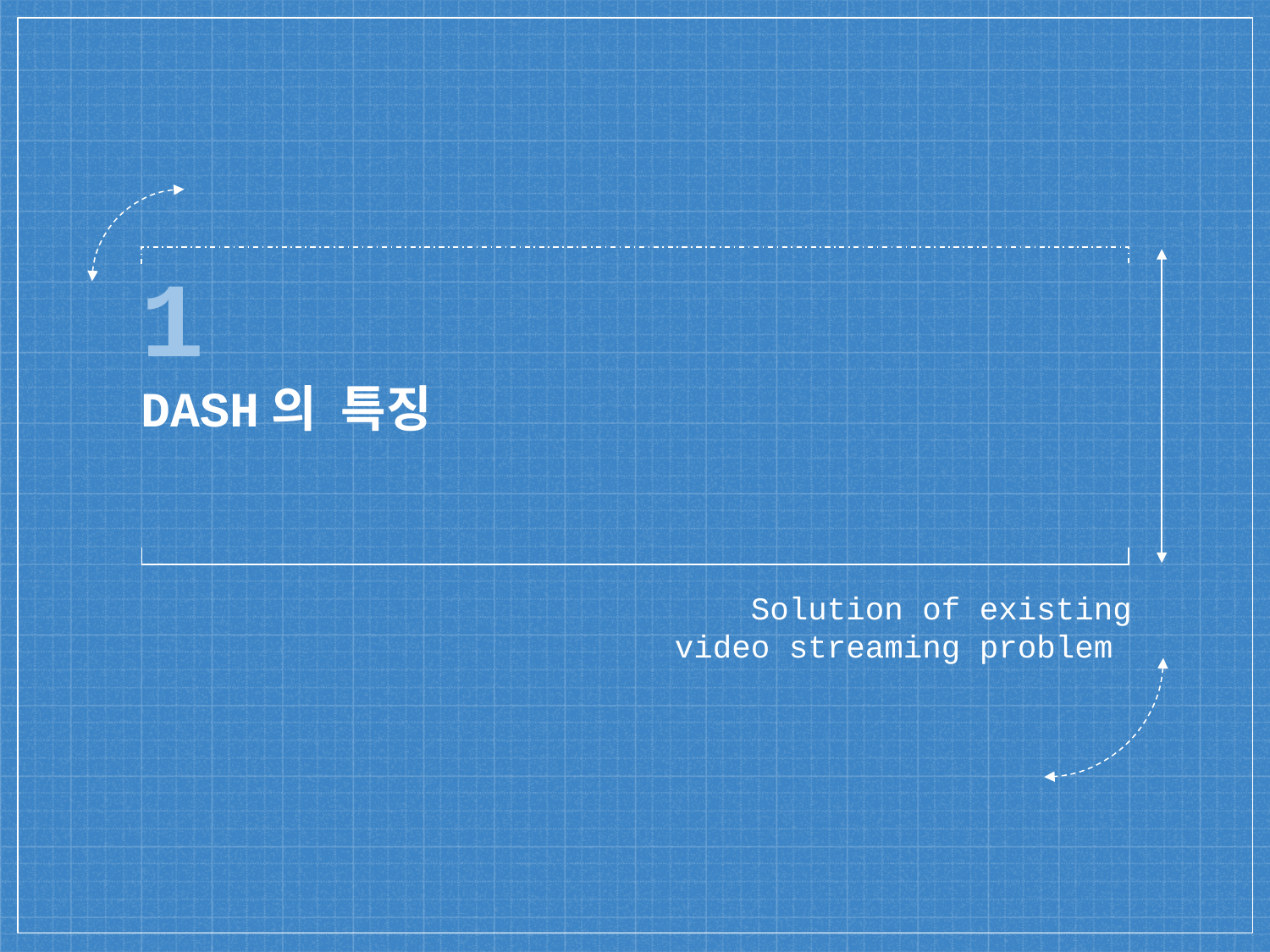

# 1
DASH의 특징
Solution of existing video streaming problem